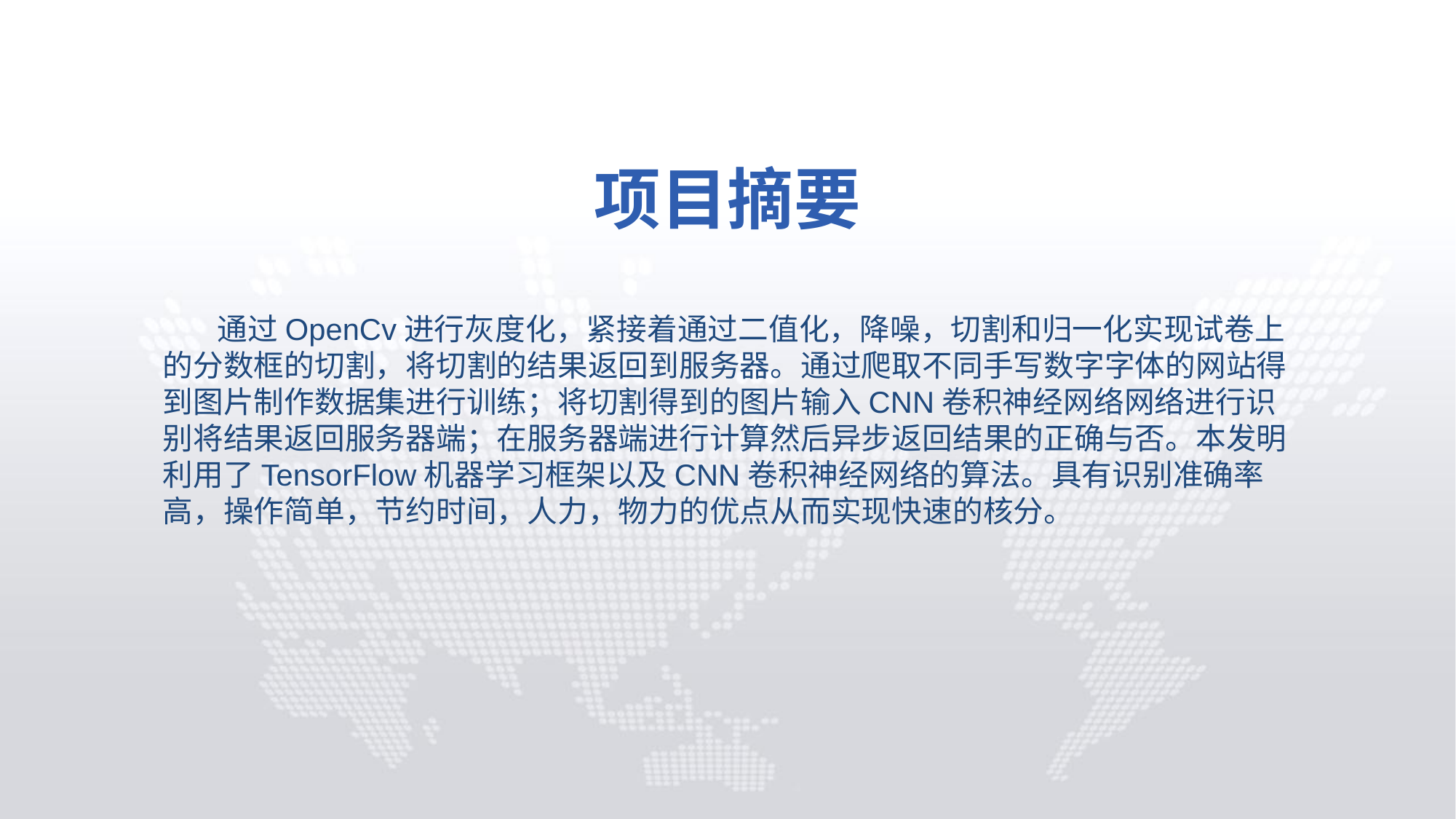

项目摘要

       通过OpenCv进行灰度化，紧接着通过二值化，降噪，切割和归一化实现试卷上的分数框的切割，将切割的结果返回到服务器。通过爬取不同手写数字字体的网站得到图片制作数据集进行训练；将切割得到的图片输入CNN卷积神经网络网络进行识别将结果返回服务器端；在服务器端进行计算然后异步返回结果的正确与否。本发明利用了TensorFlow机器学习框架以及CNN卷积神经网络的算法。具有识别准确率高，操作简单，节约时间，人力，物力的优点从而实现快速的核分。